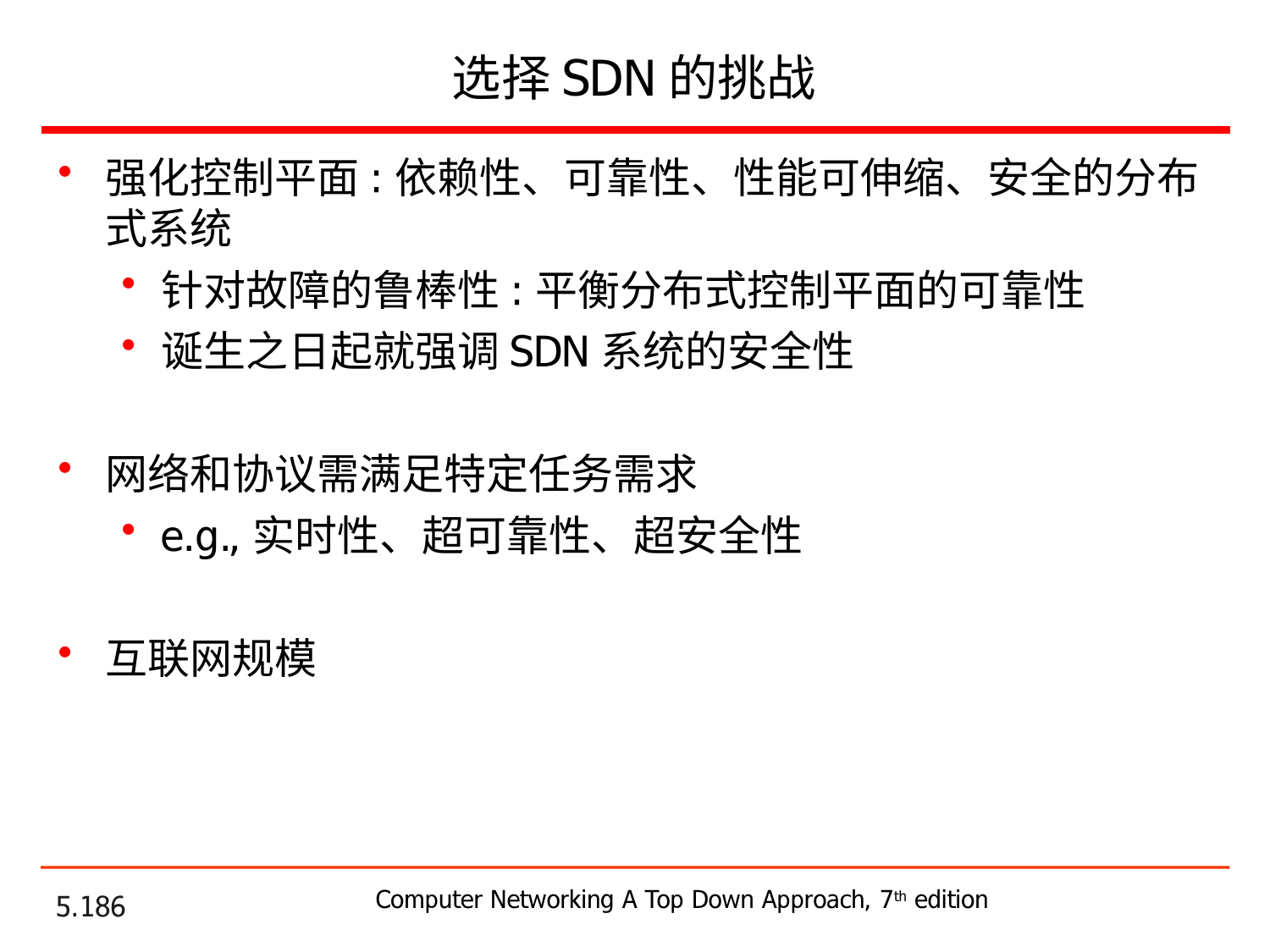

# 选择SDN的挑战
强化控制平面:依赖性、可靠性、性能可伸缩、安全的分布式系统
针对故障的鲁棒性:平衡分布式控制平面的可靠性
诞生之日起就强调SDN系统的安全性

网络和协议需满足特定任务需求
e.g.,实时性、超可靠性、超安全性

互联网规模